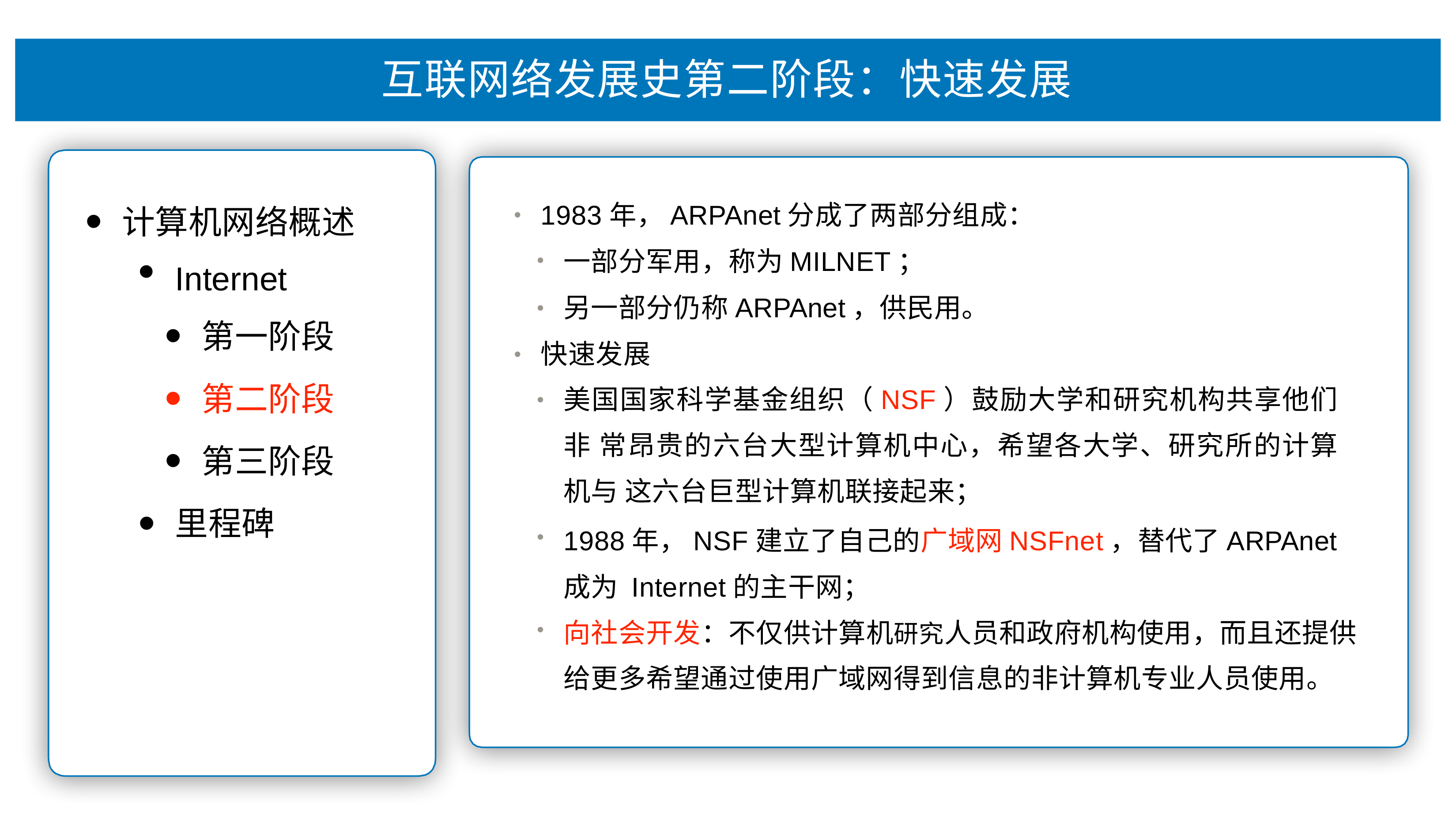

# 互联⽹络发展史第⼆阶段：快速发展

1983年，ARPAnet分成了两部分组成：
计算机⽹络概述
Internet
第⼀阶段
第⼆阶段
第三阶段
⾥程碑
•
⼀部分军⽤，称为MILNET；
另⼀部分仍称ARPAnet，供⺠⽤。
•
快速发展
•
美国国家科学基⾦组织（NSF）⿎励⼤学和研究机构共享他们⾮ 常昂贵的六台⼤型计算机中⼼，希望各⼤学、研究所的计算机与 这六台巨型计算机联接起来；
1988年，NSF建⽴了⾃⼰的⼴域⽹NSFnet，替代了ARPAnet成为 Internet的主⼲⽹；
向社会开发：不仅供计算机研究⼈员和政府机构使⽤，⽽且还提供 给更多希望通过使⽤⼴域⽹得到信息的⾮计算机专业⼈员使⽤。
•
•
•